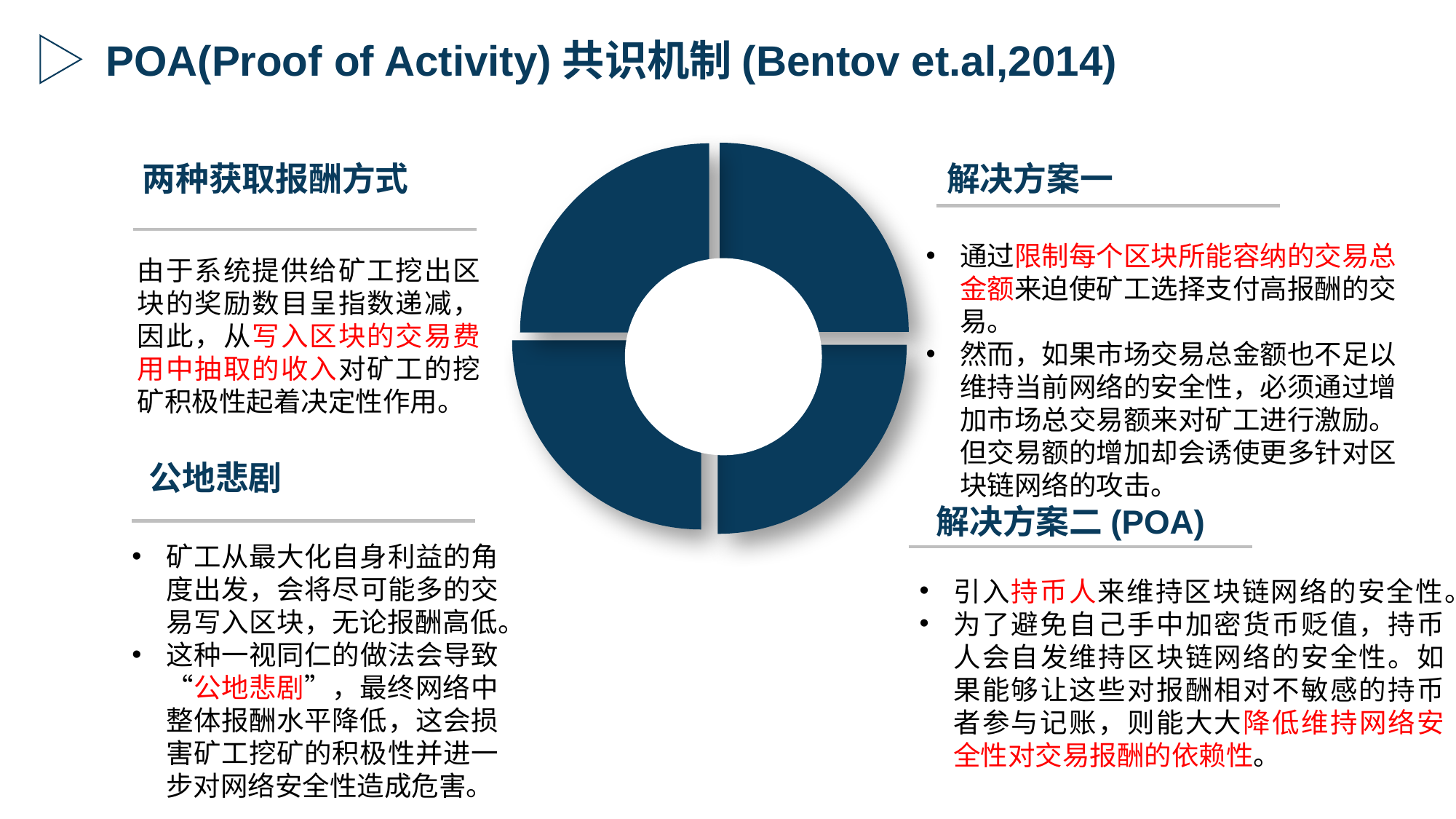

POA(Proof of Activity)共识机制(Bentov et.al,2014)

解决方案一
两种获取报酬方式

通过限制每个区块所能容纳的交易总金额来迫使矿工选择支付高报酬的交易。
然而，如果市场交易总金额也不足以维持当前网络的安全性，必须通过增加市场总交易额来对矿工进行激励。但交易额的增加却会诱使更多针对区块链网络的攻击。
由于系统提供给矿工挖出区块的奖励数目呈指数递减，因此，从写入区块的交易费用中抽取的收入对矿工的挖矿积极性起着决定性作用。

公地悲剧
解决方案二(POA)
矿工从最大化自身利益的角度出发，会将尽可能多的交易写入区块，无论报酬高低。
这种一视同仁的做法会导致“公地悲剧”，最终网络中整体报酬水平降低，这会损害矿工挖矿的积极性并进一步对网络安全性造成危害。
引入持币人来维持区块链网络的安全性。
为了避免自己手中加密货币贬值，持币人会自发维持区块链网络的安全性。如果能够让这些对报酬相对不敏感的持币者参与记账，则能大大降低维持网络安全性对交易报酬的依赖性。